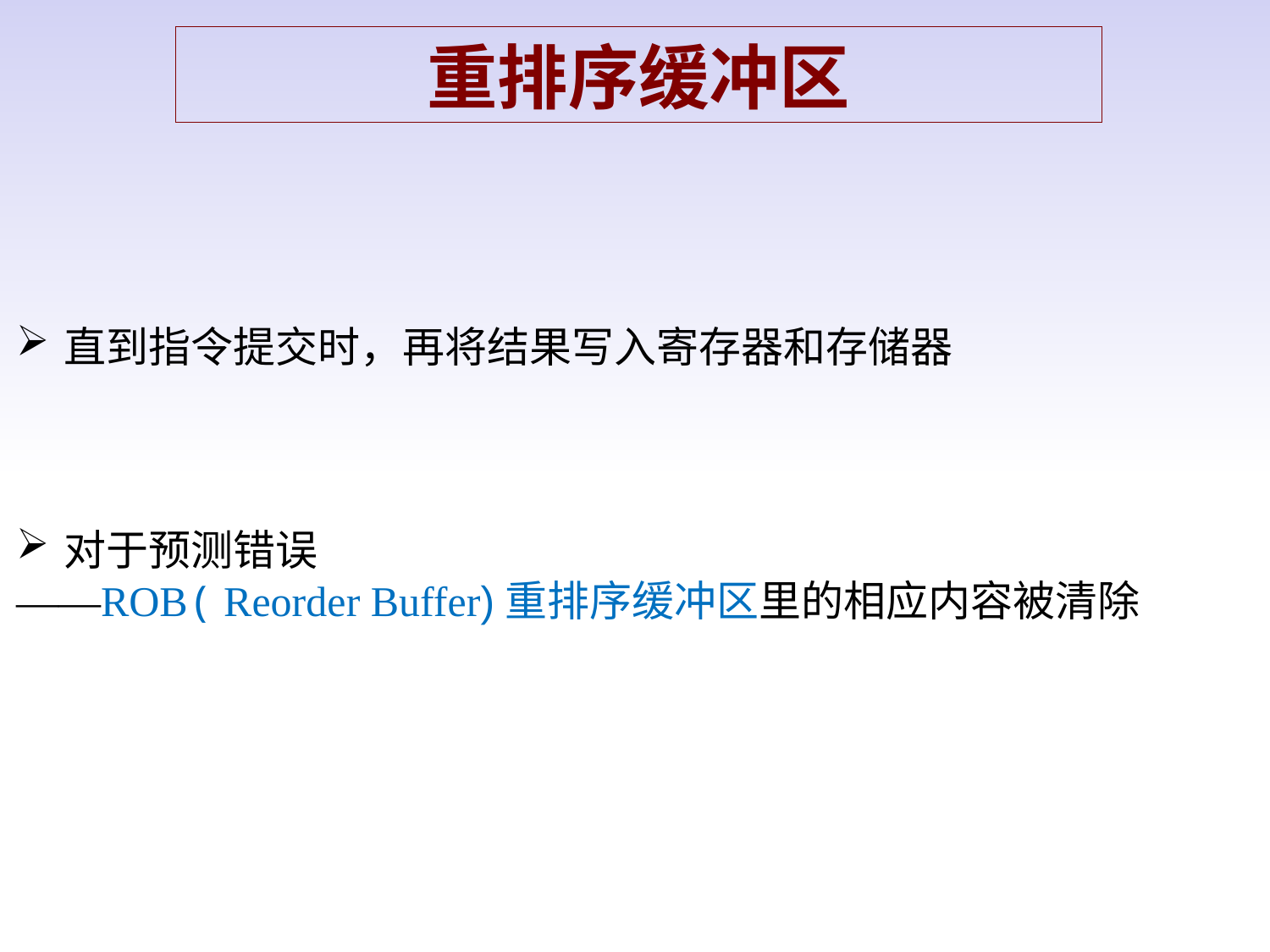

重排序缓冲区
直到指令提交时，再将结果写入寄存器和存储器

对于预测错误
——ROB( Reorder Buffer)重排序缓冲区里的相应内容被清除